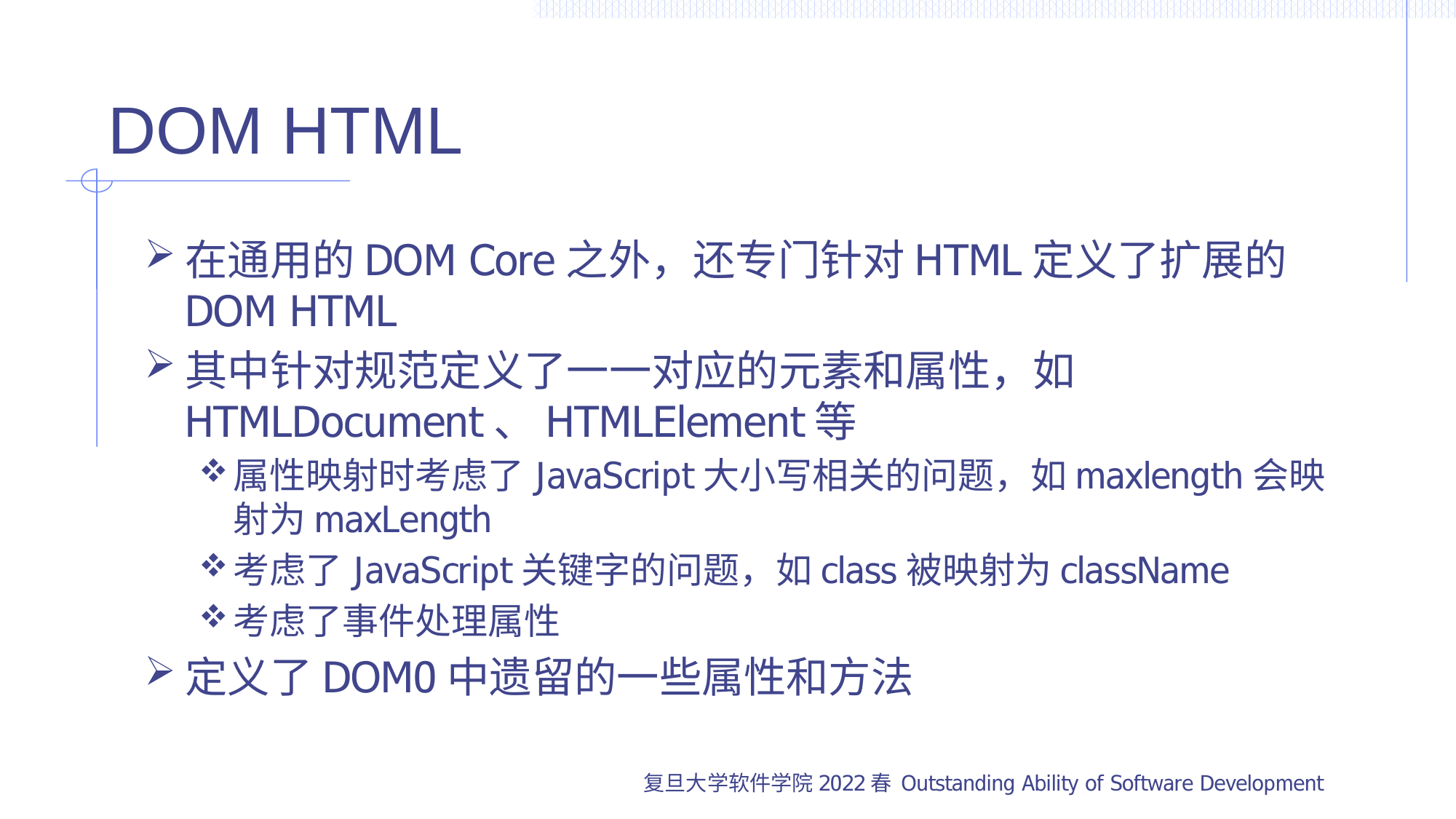

# DOM HTML
在通用的DOM Core之外，还专门针对HTML定义了扩展的DOM HTML
其中针对规范定义了一一对应的元素和属性，如HTMLDocument、HTMLElement等
属性映射时考虑了JavaScript大小写相关的问题，如maxlength会映射为maxLength
考虑了JavaScript关键字的问题，如class被映射为className
考虑了事件处理属性
定义了DOM0中遗留的一些属性和方法